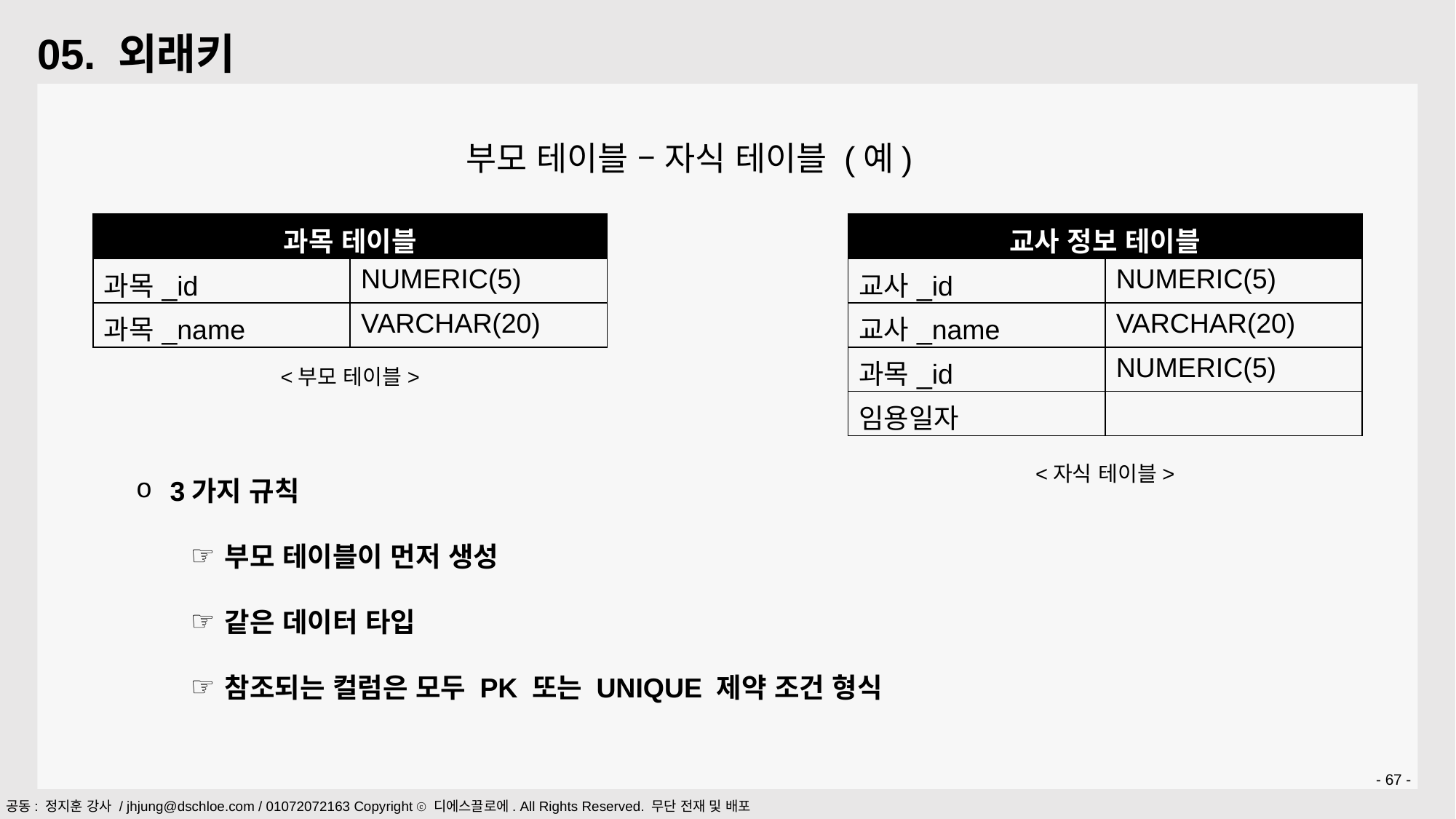

05. 외래키
부모 테이블 – 자식 테이블 (예)
| 과목 테이블 |  |
| --- | --- |
| 과목\_id | NUMERIC(5) |
| 과목\_name | VARCHAR(20) |
| 교사 정보 테이블 |  |
| --- | --- |
| 교사\_id | NUMERIC(5) |
| 교사\_name | VARCHAR(20) |
| 과목\_id | NUMERIC(5) |
| 임용일자 |  |
<부모 테이블>
3가지 규칙
부모 테이블이 먼저 생성
같은 데이터 타입
참조되는 컬럼은 모두 PK 또는 UNIQUE 제약 조건 형식
<자식 테이블>
- 67 -